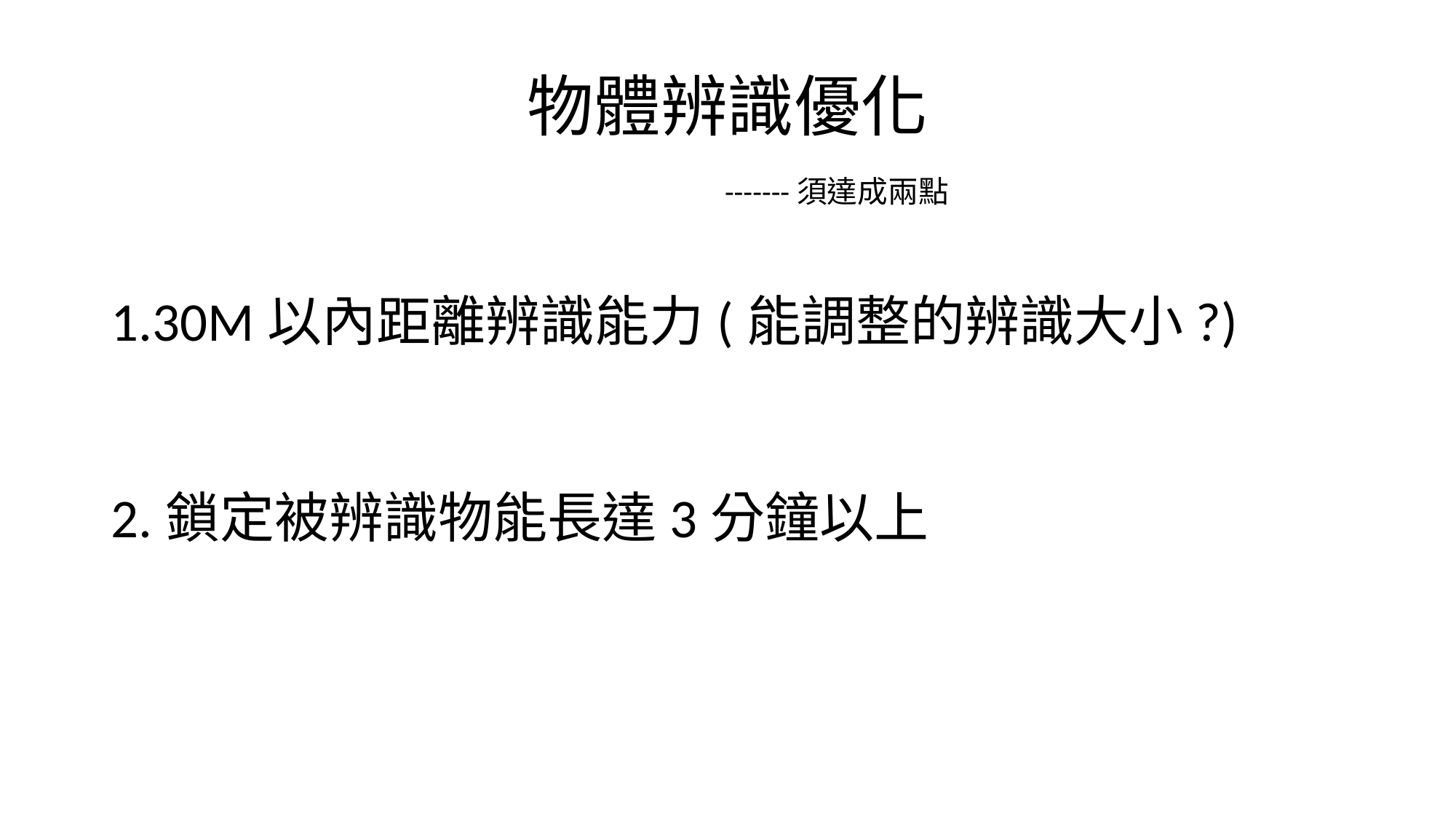

# 物體辨識優化 -------須達成兩點
1.30M以內距離辨識能力(能調整的辨識大小?)

2.鎖定被辨識物能長達3分鐘以上